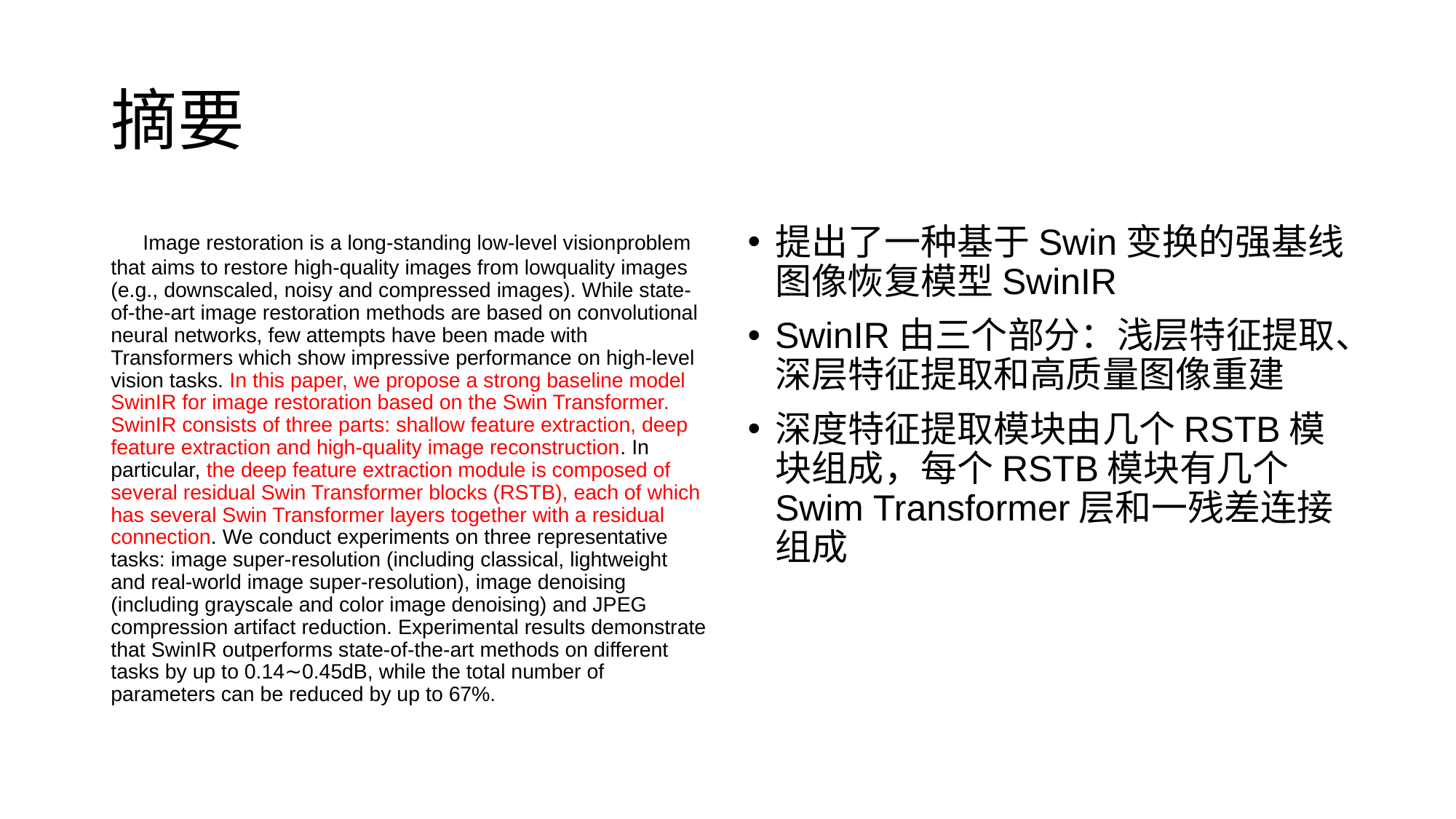

# 摘要
    Image restoration is a long-standing low-level visionproblem that aims to restore high-quality images from lowquality images (e.g., downscaled, noisy and compressed images). While state-of-the-art image restoration methods are based on convolutional neural networks, few attempts have been made with Transformers which show impressive performance on high-level vision tasks. In this paper, we propose a strong baseline model SwinIR for image restoration based on the Swin Transformer. SwinIR consists of three parts: shallow feature extraction, deep feature extraction and high-quality image reconstruction. In particular, the deep feature extraction module is composed of several residual Swin Transformer blocks (RSTB), each of which has several Swin Transformer layers together with a residual connection. We conduct experiments on three representative tasks: image super-resolution (including classical, lightweight and real-world image super-resolution), image denoising (including grayscale and color image denoising) and JPEG compression artifact reduction. Experimental results demonstrate that SwinIR outperforms state-of-the-art methods on different tasks by up to 0.14∼0.45dB, while the total number of parameters can be reduced by up to 67%.
提出了一种基于Swin变换的强基线图像恢复模型SwinIR
SwinIR由三个部分：浅层特征提取、深层特征提取和高质量图像重建
深度特征提取模块由几个RSTB模块组成，每个RSTB模块有几个Swim Transformer层和一残差连接组成